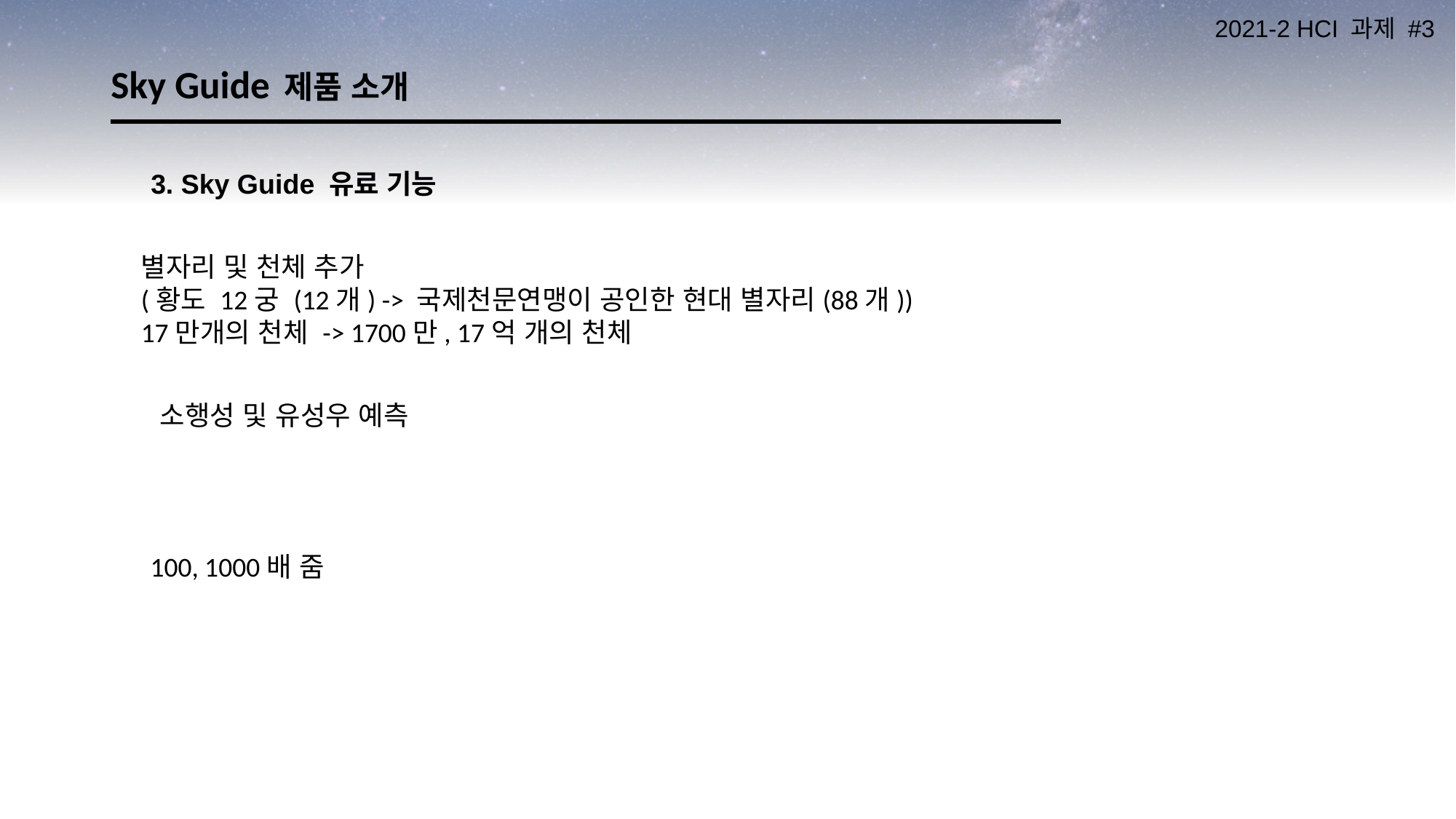

# Sky Guide 제품 소개
3. Sky Guide 유료 기능
별자리 및 천체 추가
(황도 12궁 (12개) -> 국제천문연맹이 공인한 현대 별자리(88개))
17만개의 천체 -> 1700만, 17억 개의 천체
소행성 및 유성우 예측
100, 1000배 줌